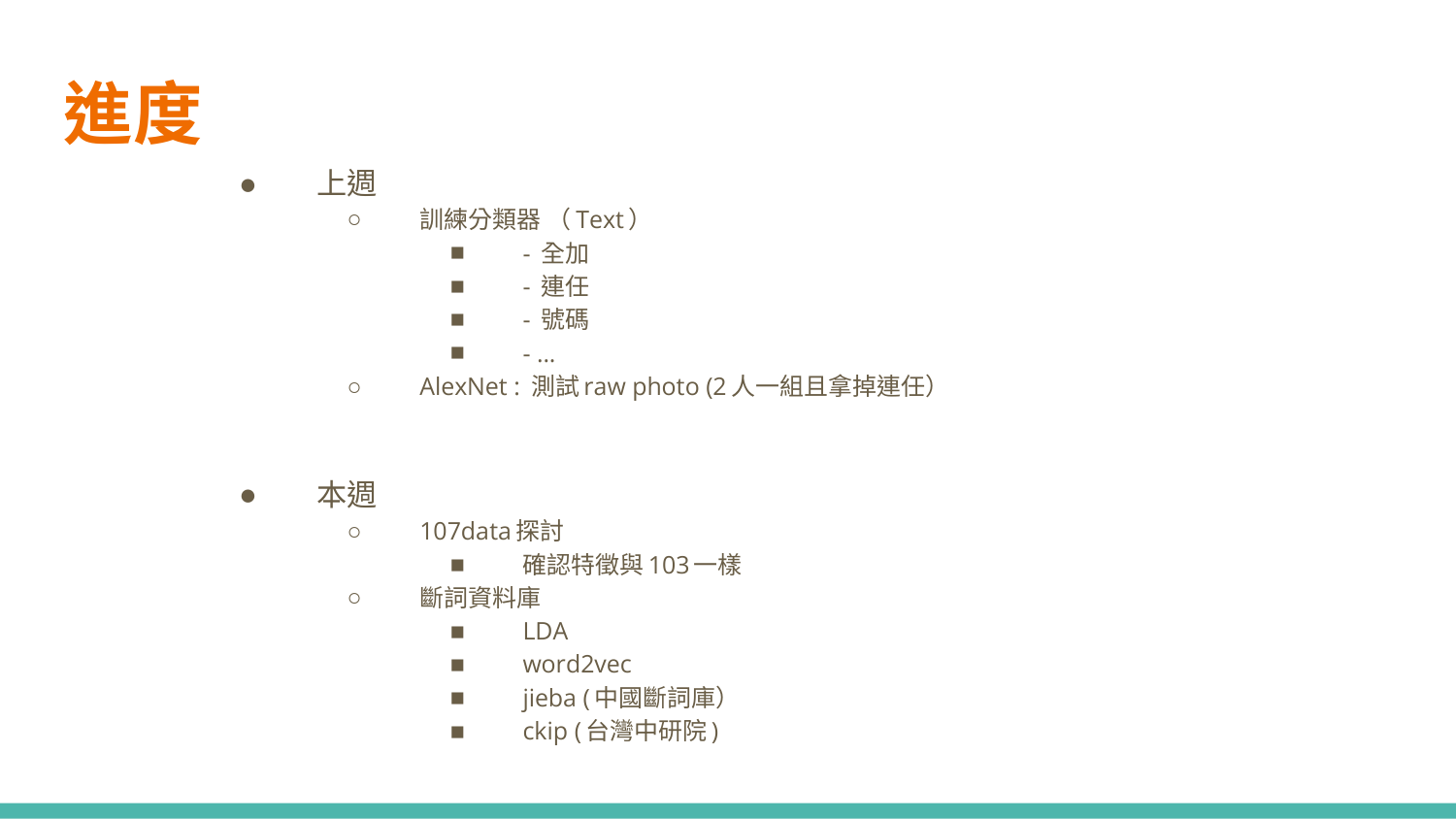

進度
上週
訓練分類器 （Text）
- 全加
- 連任
- 號碼
- ...
AlexNet : 測試raw photo (2人一組且拿掉連任）

本週
107data探討
確認特徵與103一樣
斷詞資料庫
LDA
word2vec
jieba (中國斷詞庫）
ckip (台灣中研院)